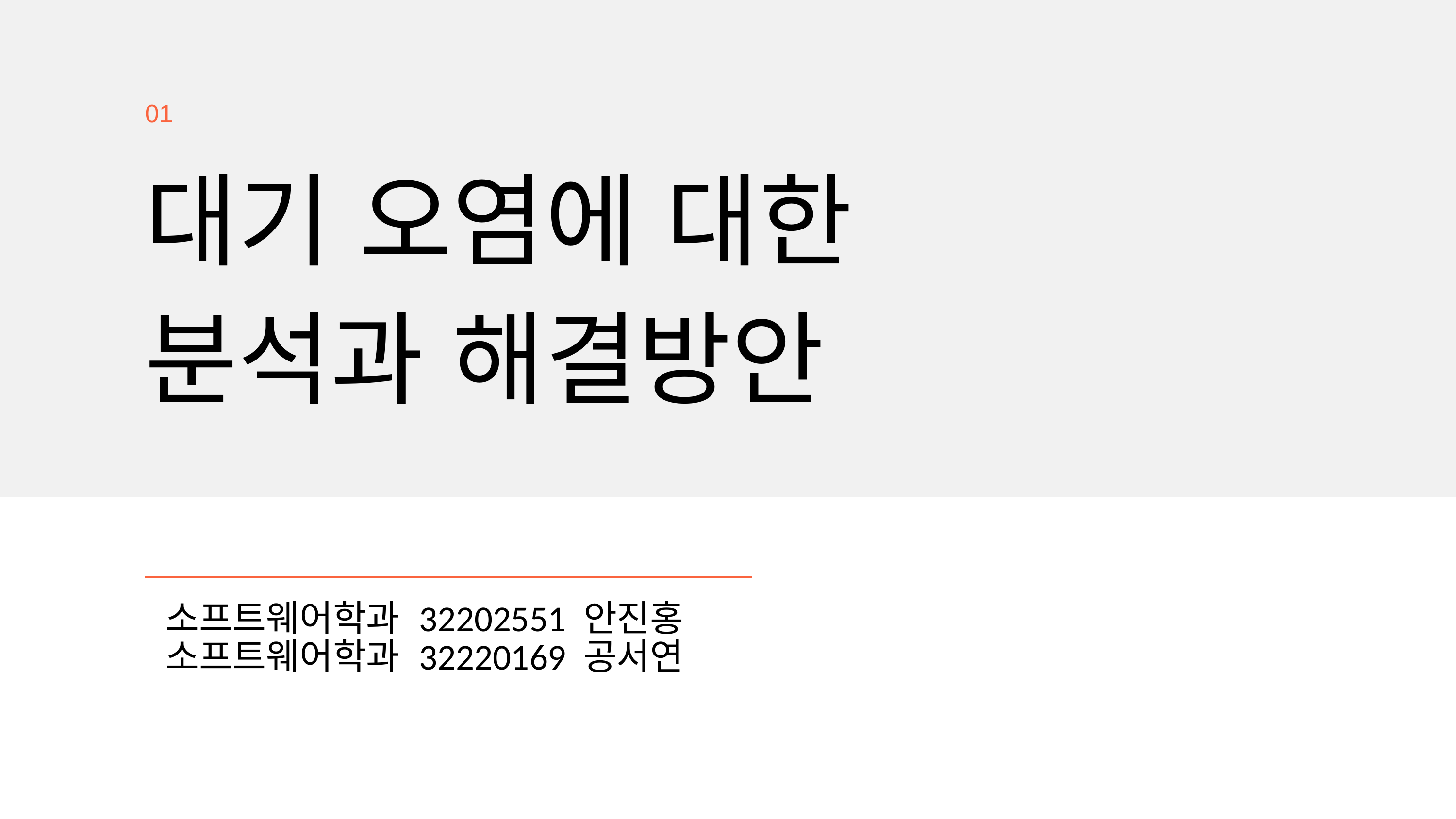

01
대기 오염에 대한 분석과 해결방안

소프트웨어학과 32202551 안진홍
소프트웨어학과 32220169 공서연